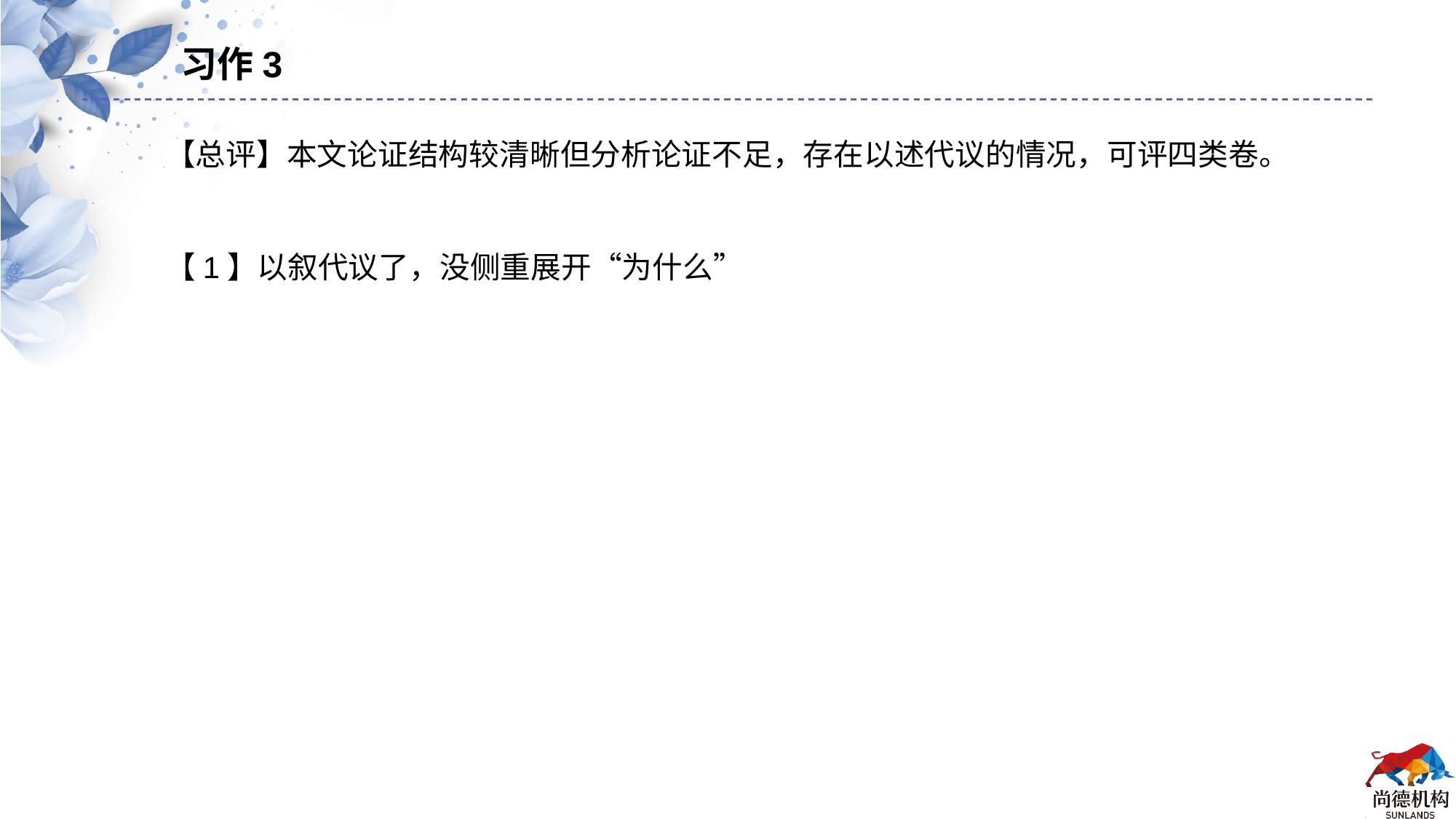

习作3
【总评】本文论证结构较清晰但分析论证不足，存在以述代议的情况，可评四类卷。

【1】以叙代议了，没侧重展开“为什么”